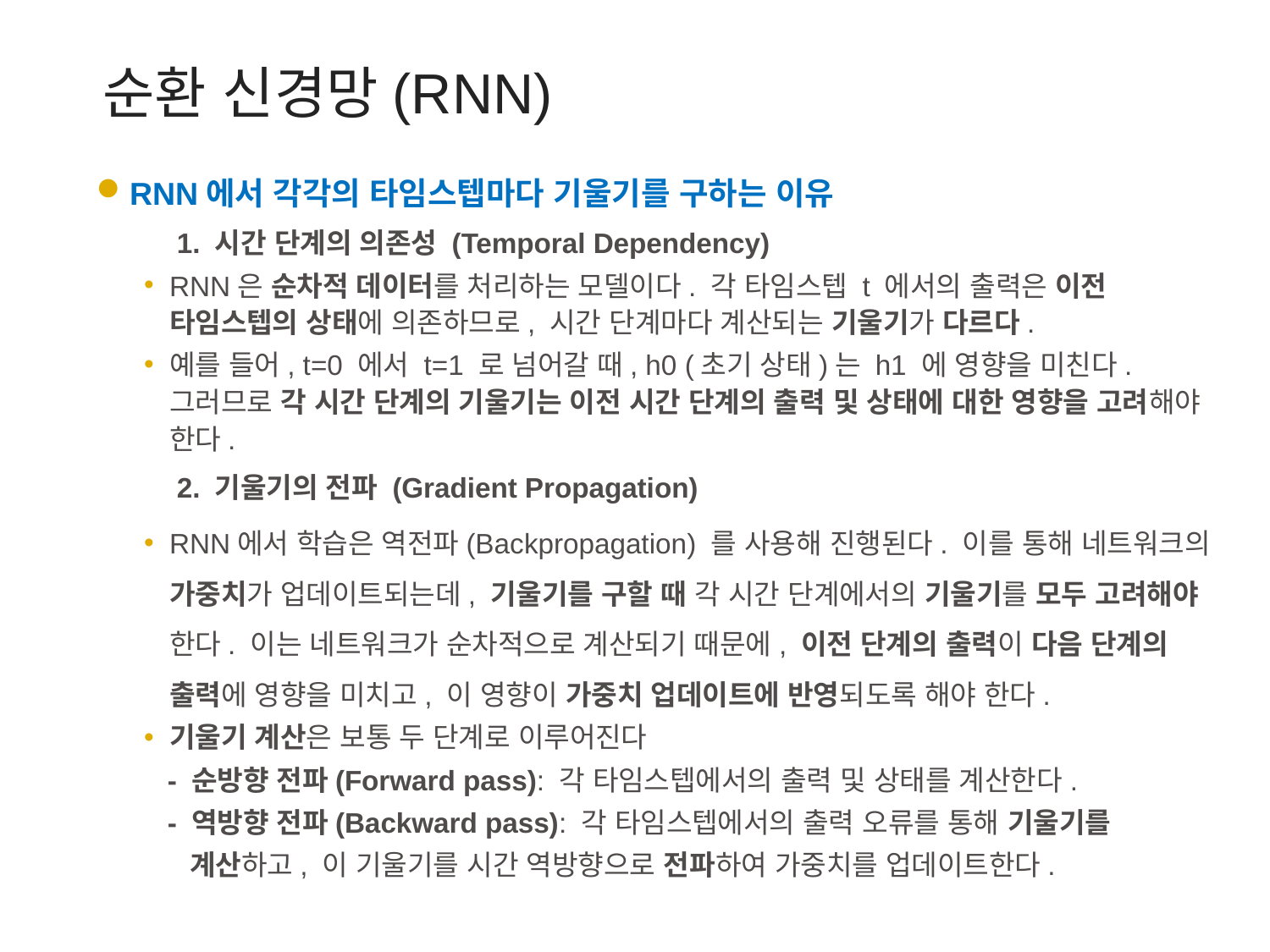

순환 신경망(RNN)
RNN에서 각각의 타임스텝마다 기울기를 구하는 이유
	1. 시간 단계의 의존성 (Temporal Dependency)
RNN은 순차적 데이터를 처리하는 모델이다. 각 타임스텝 t 에서의 출력은 이전 타임스텝의 상태에 의존하므로, 시간 단계마다 계산되는 기울기가 다르다.
예를 들어, t=0 에서 t=1 로 넘어갈 때, h0​ (초기 상태)는 h1 ​에 영향을 미친다. 그러므로 각 시간 단계의 기울기는 이전 시간 단계의 출력 및 상태에 대한 영향을 고려해야 한다.
	2. 기울기의 전파 (Gradient Propagation)
RNN에서 학습은 역전파(Backpropagation) 를 사용해 진행된다. 이를 통해 네트워크의 가중치가 업데이트되는데, 기울기를 구할 때 각 시간 단계에서의 기울기를 모두 고려해야 한다. 이는 네트워크가 순차적으로 계산되기 때문에, 이전 단계의 출력이 다음 단계의 출력에 영향을 미치고, 이 영향이 가중치 업데이트에 반영되도록 해야 한다.
기울기 계산은 보통 두 단계로 이루어진다
   - 순방향 전파(Forward pass): 각 타임스텝에서의 출력 및 상태를 계산한다.
   - 역방향 전파(Backward pass): 각 타임스텝에서의 출력 오류를 통해 기울기를
     계산하고, 이 기울기를 시간 역방향으로 전파하여 가중치를 업데이트한다.